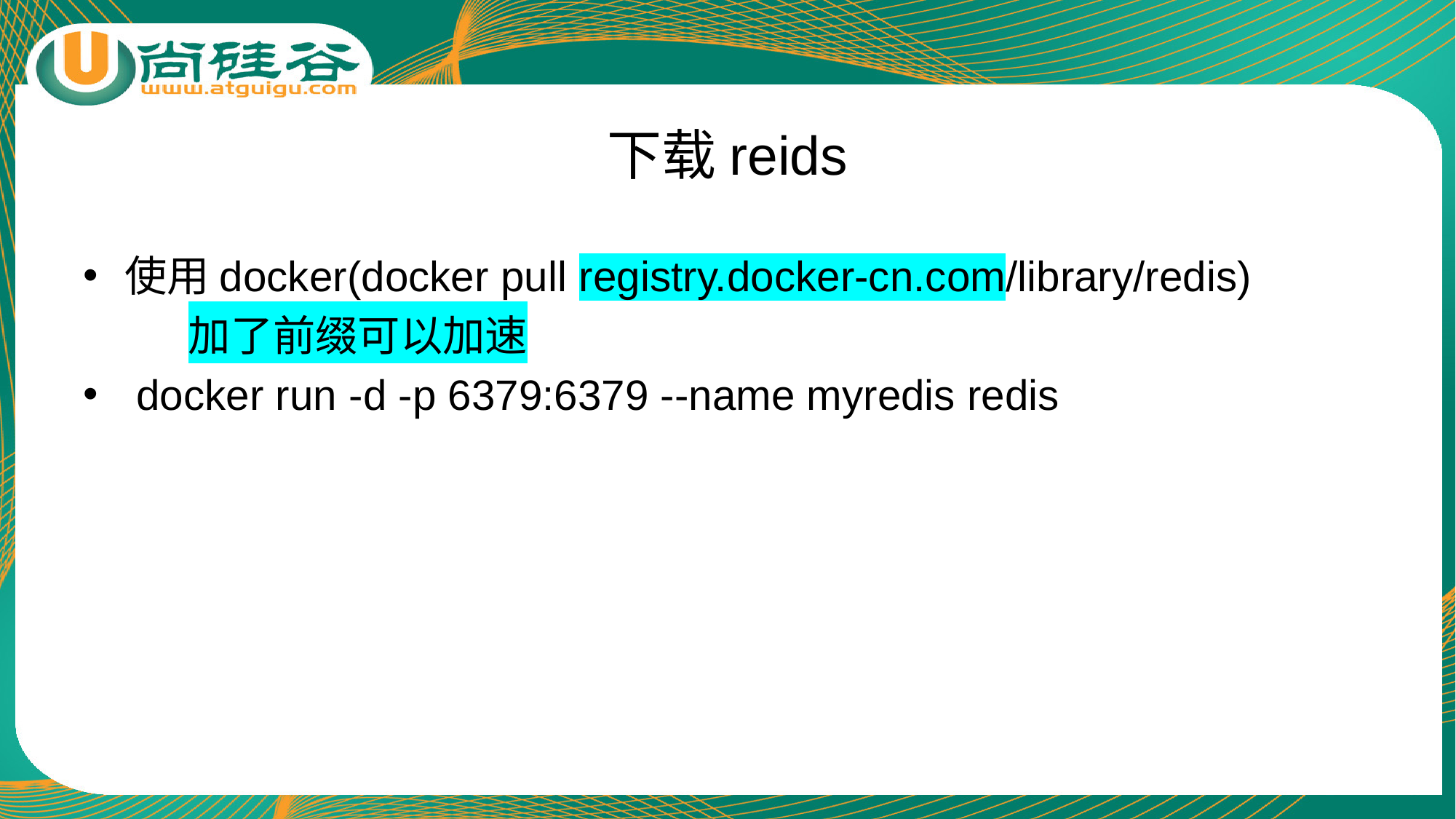

# 下载reids
使用docker(docker pull registry.docker-cn.com/library/redis)
          加了前缀可以加速
 docker run -d -p 6379:6379 --name myredis redis